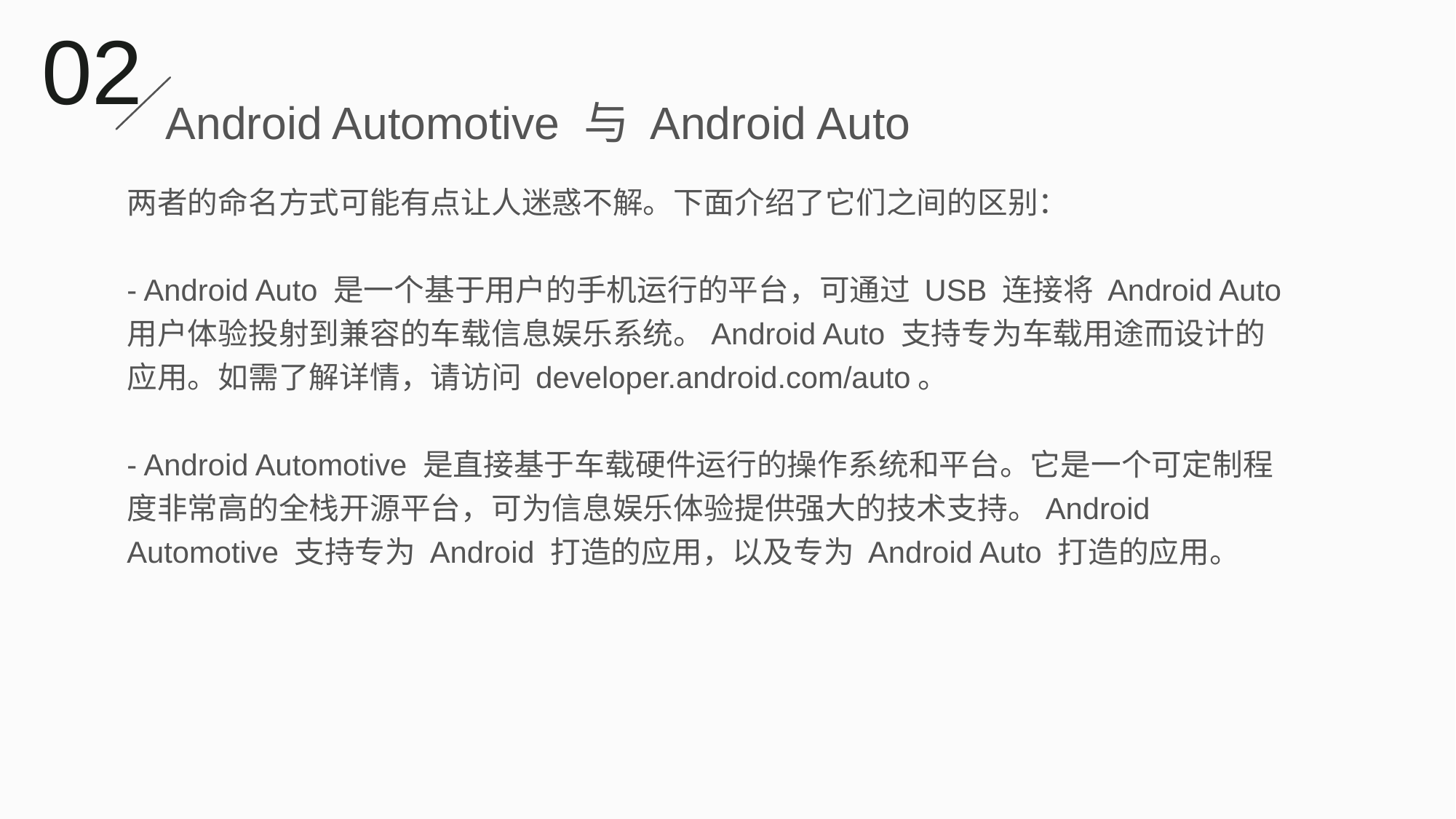

02
Android Automotive 与 Android Auto
两者的命名方式可能有点让人迷惑不解。下面介绍了它们之间的区别：

- Android Auto 是一个基于用户的手机运行的平台，可通过 USB 连接将 Android Auto 用户体验投射到兼容的车载信息娱乐系统。Android Auto 支持专为车载用途而设计的应用。如需了解详情，请访问 developer.android.com/auto。

- Android Automotive 是直接基于车载硬件运行的操作系统和平台。它是一个可定制程度非常高的全栈开源平台，可为信息娱乐体验提供强大的技术支持。Android Automotive 支持专为 Android 打造的应用，以及专为 Android Auto 打造的应用。